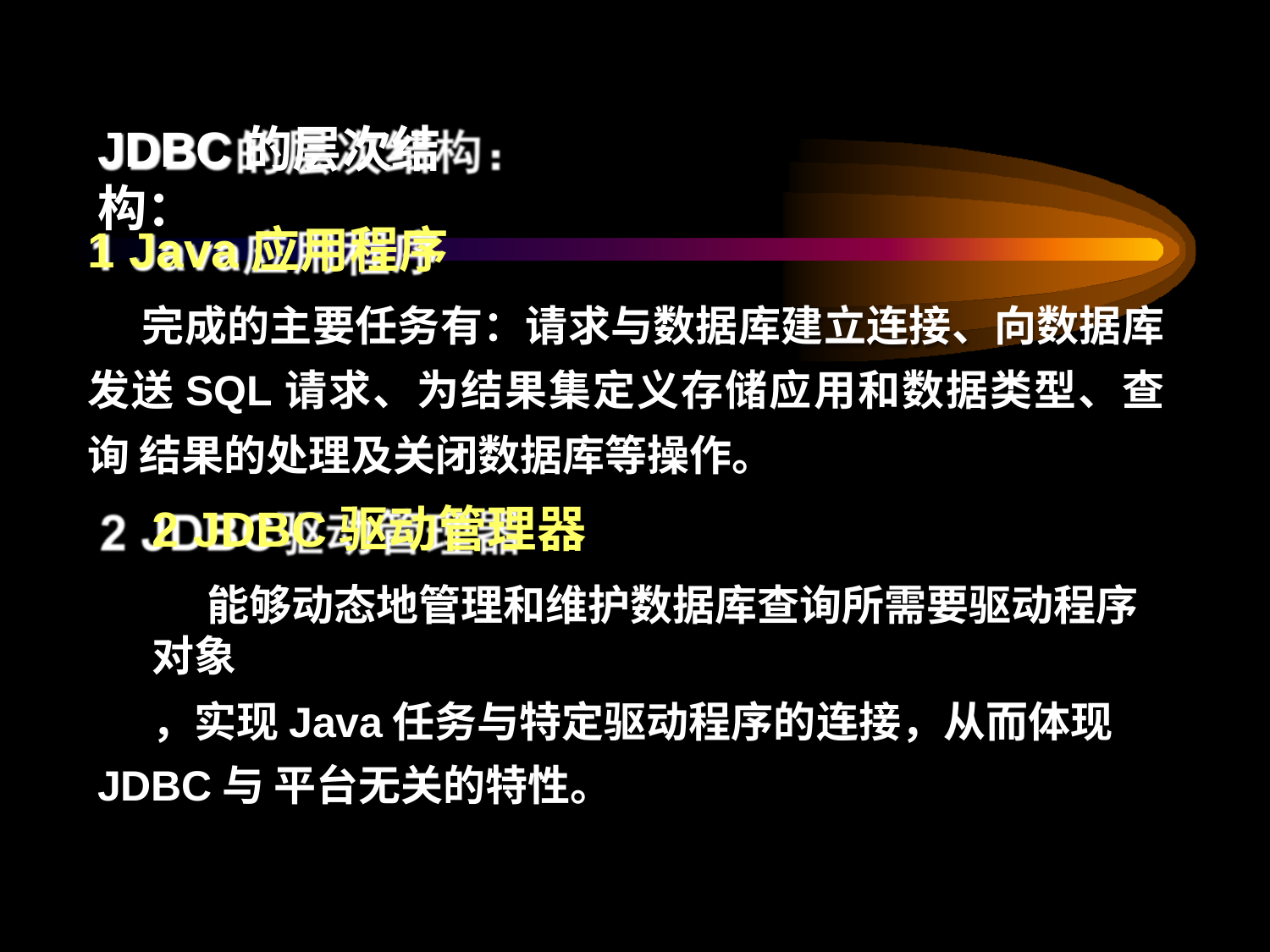

# JDBC的层次结构：

1 Java应用程序
完成的主要任务有：请求与数据库建立连接、向数据库 发送SQL请求、为结果集定义存储应用和数据类型、查询 结果的处理及关闭数据库等操作。
2 JDBC驱动管理器
能够动态地管理和维护数据库查询所需要驱动程序对象
，实现Java任务与特定驱动程序的连接，从而体现JDBC与 平台无关的特性。